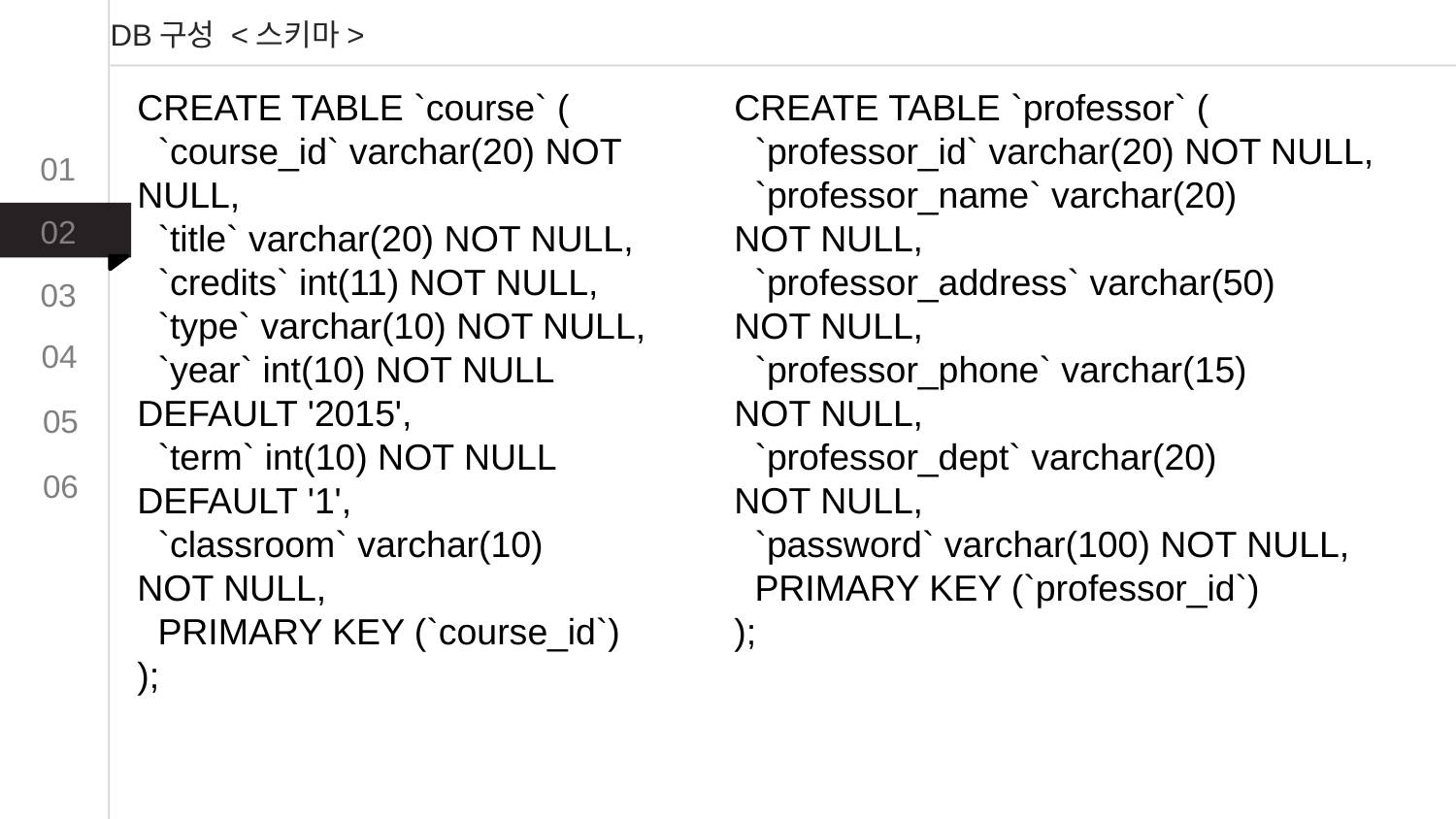

DB구성 <스키마>
CREATE TABLE `course` (
  `course_id` varchar(20) NOT NULL,
  `title` varchar(20) NOT NULL,
  `credits` int(11) NOT NULL,
  `type` varchar(10) NOT NULL,
  `year` int(10) NOT NULL DEFAULT '2015',
  `term` int(10) NOT NULL DEFAULT '1',
  `classroom` varchar(10)
NOT NULL,
  PRIMARY KEY (`course_id`)
);
CREATE TABLE `professor` (
  `professor_id` varchar(20) NOT NULL,
  `professor_name` varchar(20)
NOT NULL,
  `professor_address` varchar(50)
NOT NULL,
  `professor_phone` varchar(15)
NOT NULL,
  `professor_dept` varchar(20)
NOT NULL,
  `password` varchar(100) NOT NULL,
  PRIMARY KEY (`professor_id`)
);
01

02

03
04
05
06